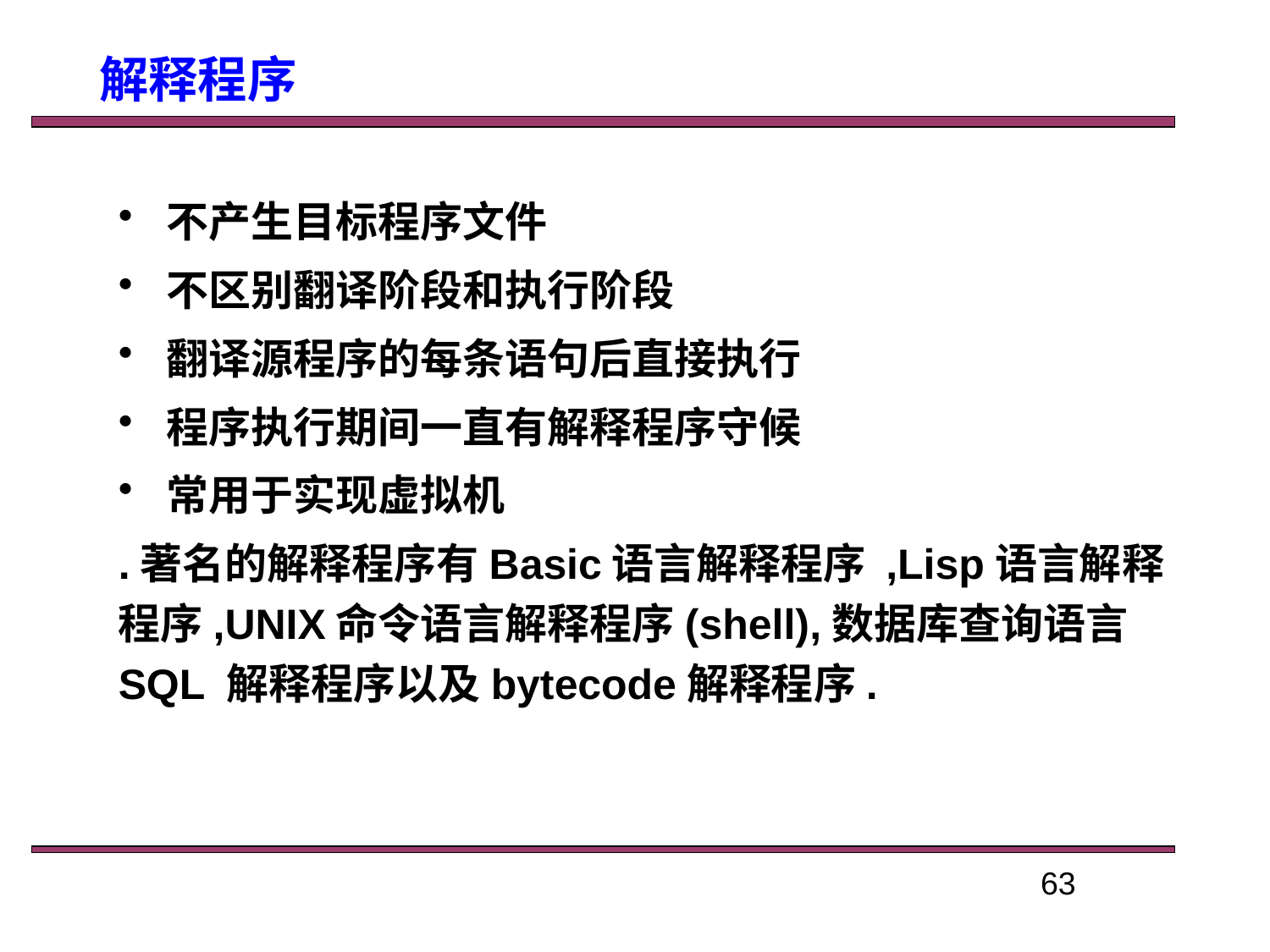

解释程序
不产生目标程序文件
不区别翻译阶段和执行阶段
翻译源程序的每条语句后直接执行
程序执行期间一直有解释程序守候
常用于实现虚拟机
.著名的解释程序有Basic语言解释程序 ,Lisp语言解释程序,UNIX命令语言解释程序(shell),数据库查询语言SQL 解释程序以及bytecode解释程序.
63